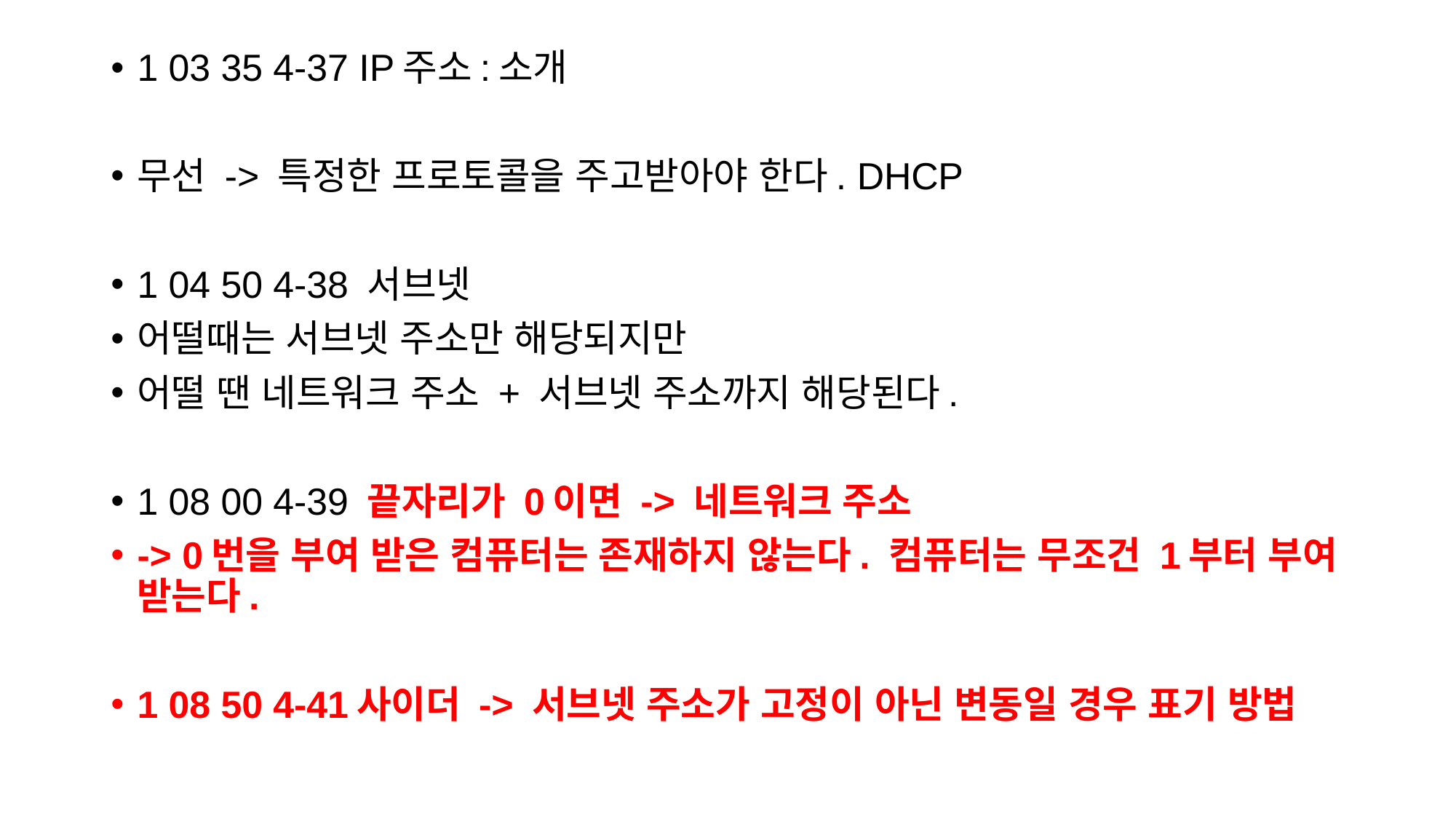

1 03 35 4-37 IP주소:소개

무선 -> 특정한 프로토콜을 주고받아야 한다. DHCP

1 04 50 4-38 서브넷
어떨때는 서브넷 주소만 해당되지만
어떨 땐 네트워크 주소 + 서브넷 주소까지 해당된다.

1 08 00 4-39 끝자리가 0이면 -> 네트워크 주소
-> 0번을 부여 받은 컴퓨터는 존재하지 않는다. 컴퓨터는 무조건 1부터 부여 받는다.

1 08 50 4-41사이더 -> 서브넷 주소가 고정이 아닌 변동일 경우 표기 방법